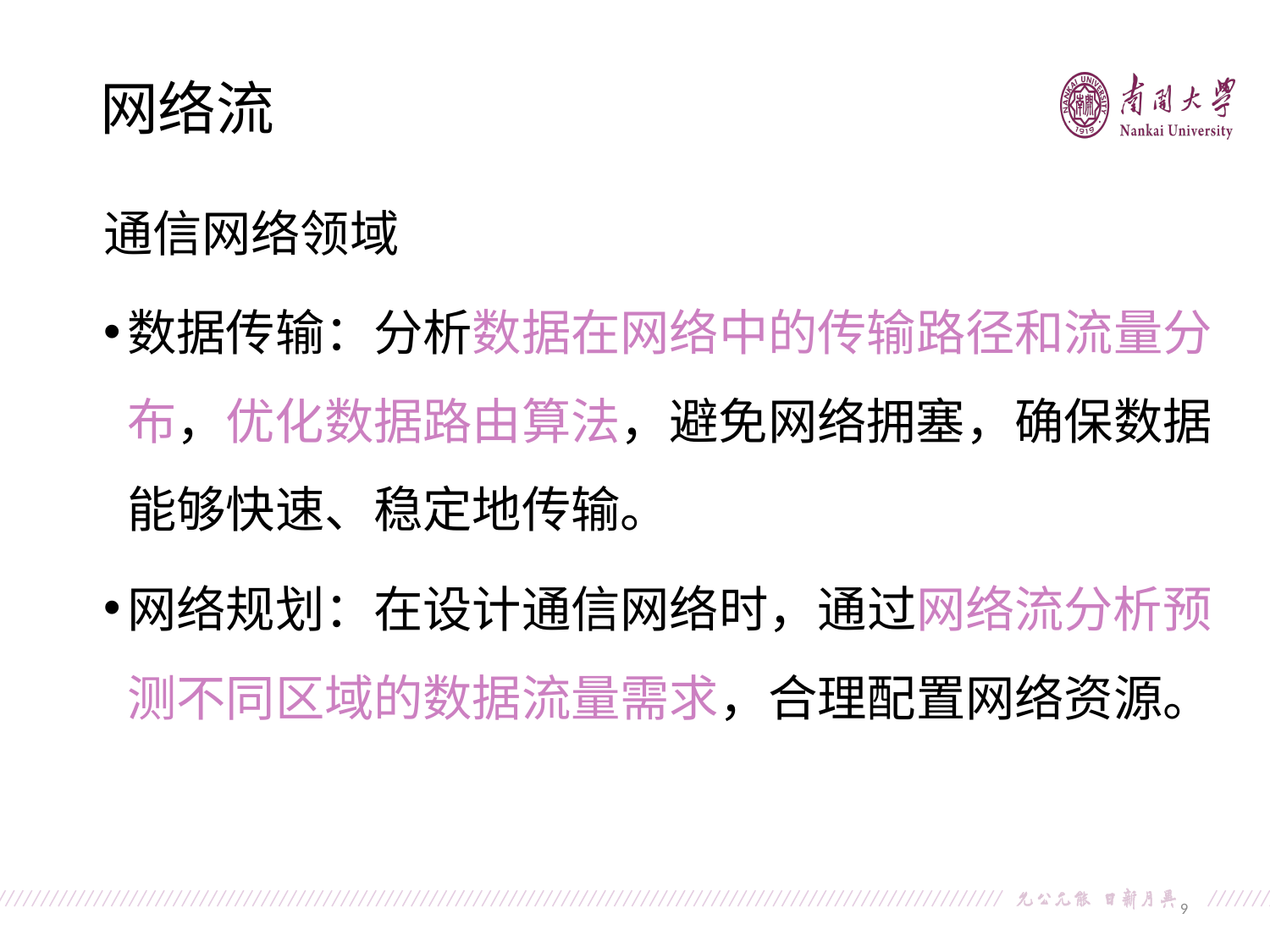

网络流
通信网络领域
数据传输：分析数据在网络中的传输路径和流量分布，优化数据路由算法，避免网络拥塞，确保数据能够快速、稳定地传输。
网络规划：在设计通信网络时，通过网络流分析预测不同区域的数据流量需求，合理配置网络资源。
9